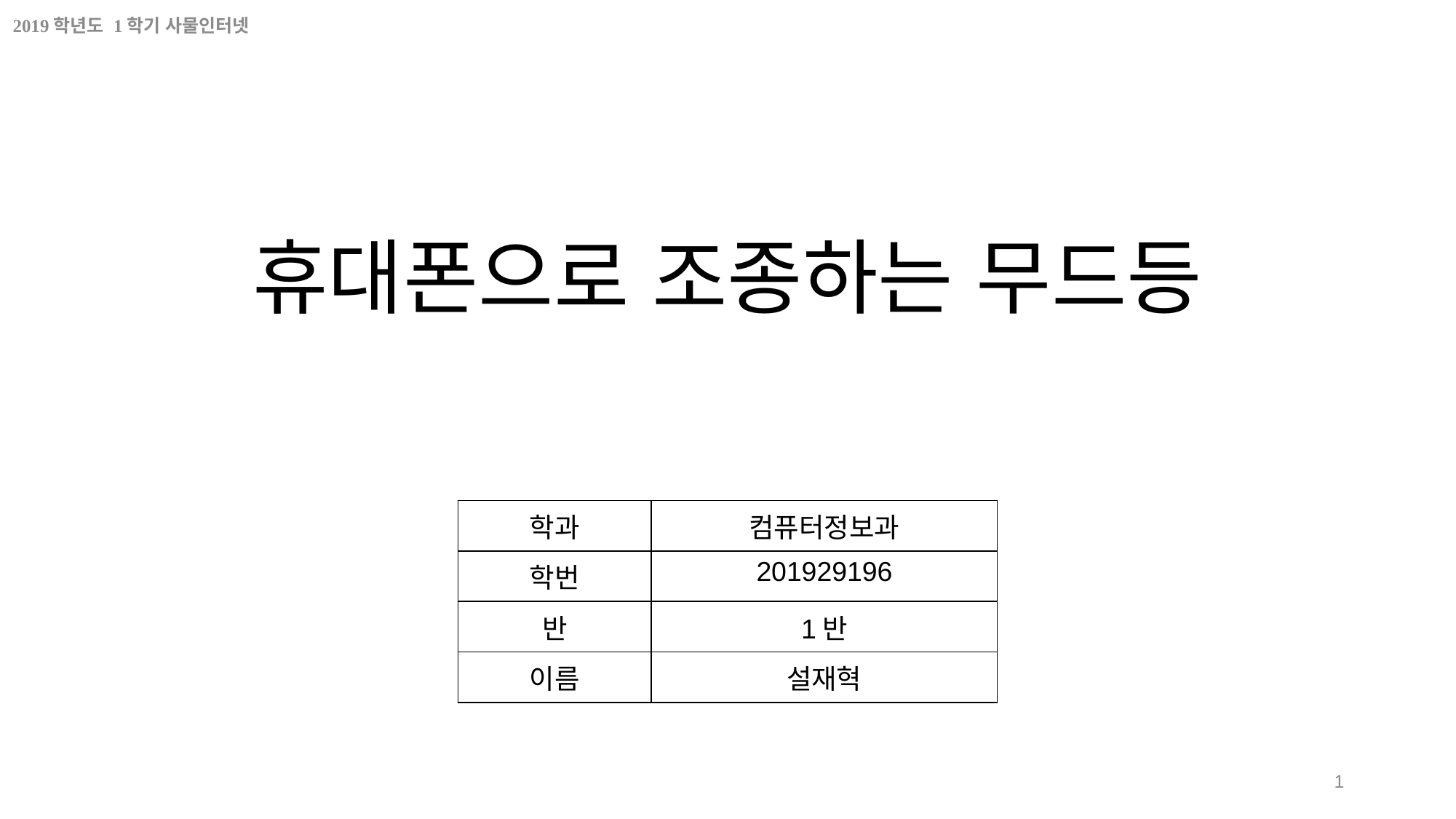

2019학년도 1학기 사물인터넷
# 휴대폰으로 조종하는 무드등
| 학과 | 컴퓨터정보과 |
| --- | --- |
| 학번 | 201929196 |
| 반 | 1반 |
| 이름 | 설재혁 |
1